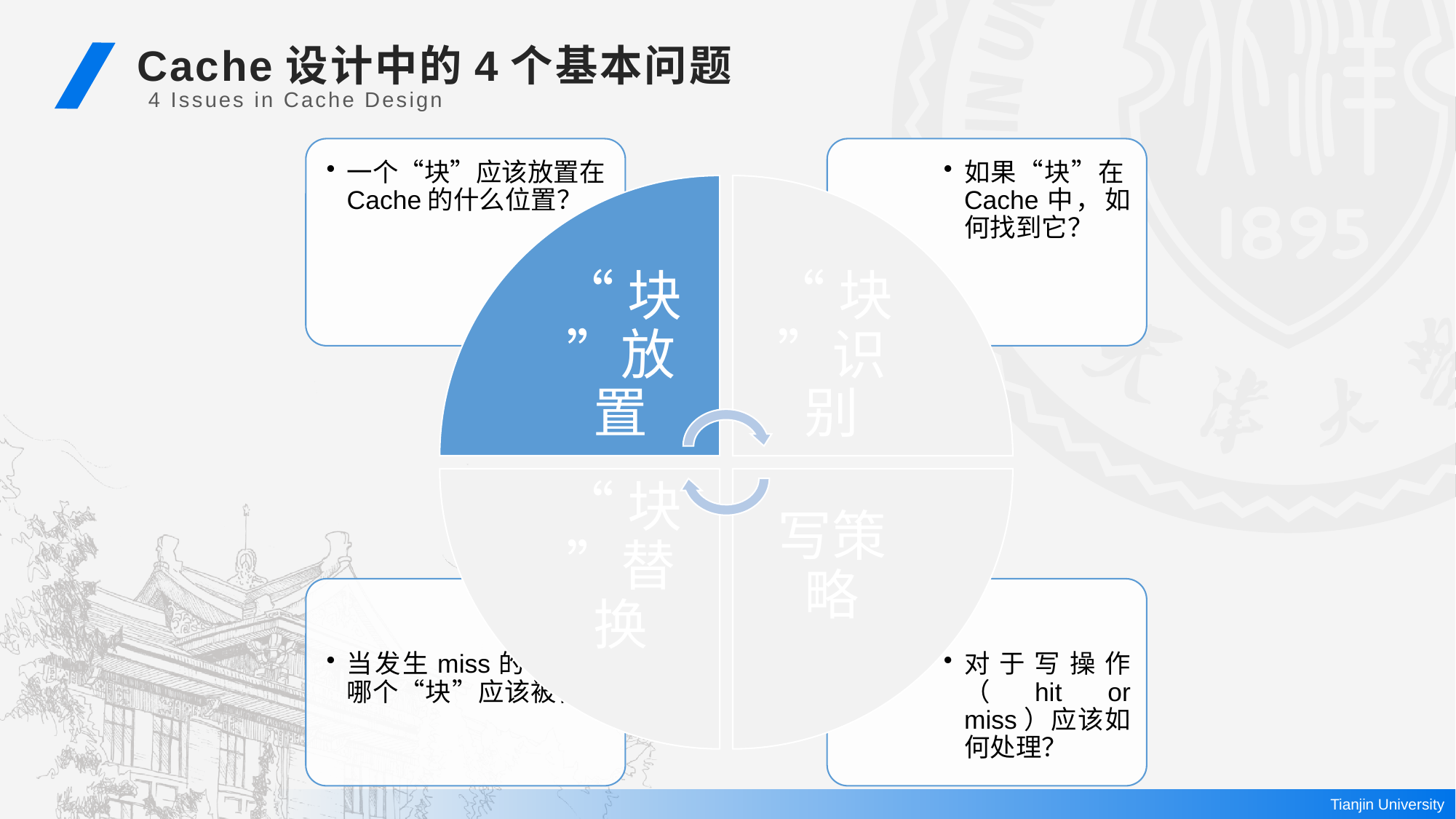

Cache设计中的4个基本问题
  4 Issues in Cache Design
对于写操作（hit or miss）应该如何处理？
当发生miss的时候，哪个“块”应该被替换？
如果“块”在Cache中，如何找到它？
一个“块”应该放置在Cache的什么位置？
“块”放置
“块”识别
写策略
“块”替换